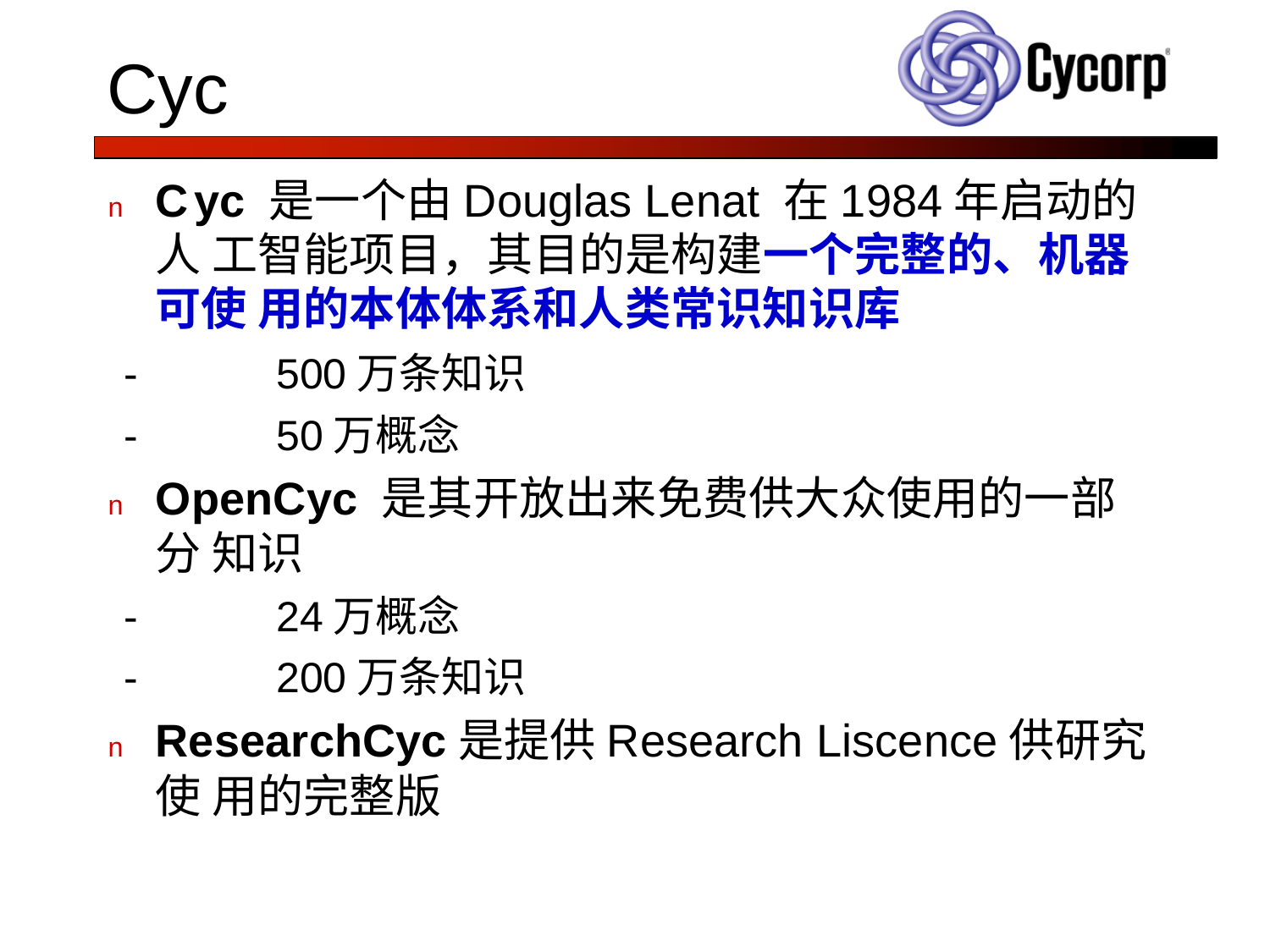

Cyc
n	Cyc 是一个由Douglas Lenat 在1984年启动的人 工智能项目，其目的是构建一个完整的、机器可使 用的本体体系和人类常识知识库

-	500万条知识

-	50万概念

n	OpenCyc 是其开放出来免费供大众使用的一部分 知识

-	24万概念

-	200万条知识

n	ResearchCyc是提供Research Liscence供研究使 用的完整版